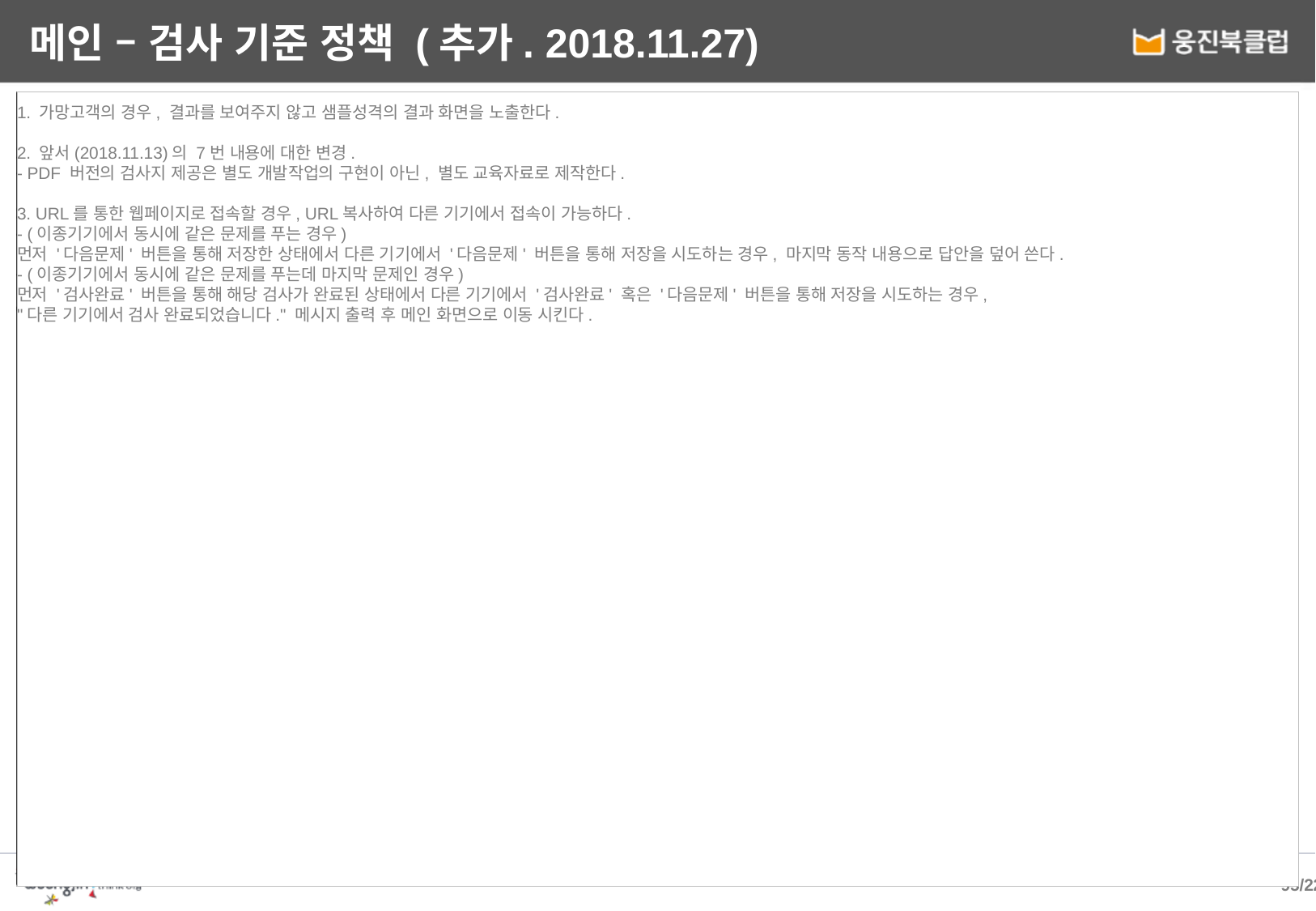

# 메인 – 검사 기준 정책 (추가. 2018.11.27)
1. 가망고객의 경우, 결과를 보여주지 않고 샘플성격의 결과 화면을 노출한다.

2. 앞서(2018.11.13)의 7번 내용에 대한 변경.
- PDF 버전의 검사지 제공은 별도 개발작업의 구현이 아닌, 별도 교육자료로 제작한다.

3. URL를 통한 웹페이지로 접속할 경우, URL복사하여 다른 기기에서 접속이 가능하다.
- (이종기기에서 동시에 같은 문제를 푸는 경우)
먼저 '다음문제' 버튼을 통해 저장한 상태에서 다른 기기에서 '다음문제' 버튼을 통해 저장을 시도하는 경우, 마지막 동작 내용으로 답안을 덮어 쓴다.
- (이종기기에서 동시에 같은 문제를 푸는데 마지막 문제인 경우)
먼저 '검사완료' 버튼을 통해 해당 검사가 완료된 상태에서 다른 기기에서 '검사완료' 혹은 '다음문제' 버튼을 통해 저장을 시도하는 경우,
"다른 기기에서 검사 완료되었습니다." 메시지 출력 후 메인 화면으로 이동 시킨다.